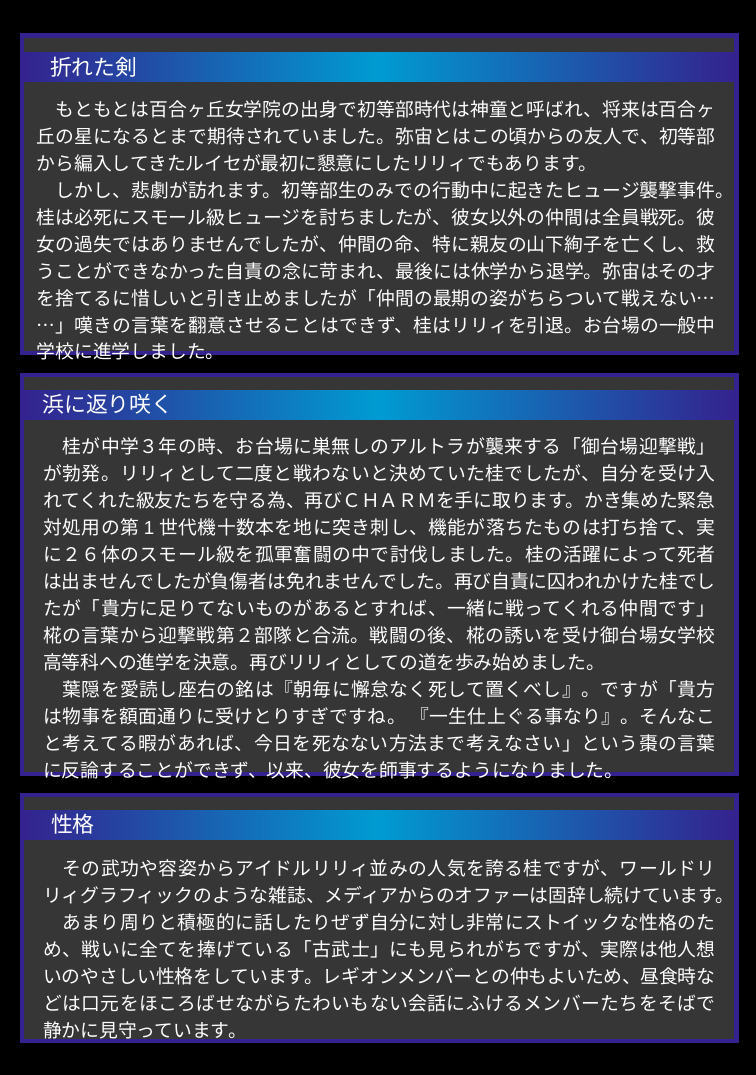

折れた剣

　もともとは百合ヶ丘女学院の出身で初等部時代は神童と呼ばれ、将来は百合ヶ丘の星になるとまで期待されていました。弥宙とはこの頃からの友人で、初等部から編入してきたルイセが最初に懇意にしたリリィでもあります。
　しかし、悲劇が訪れます。初等部生のみでの行動中に起きたヒュージ襲撃事件。桂は必死にスモール級ヒュージを討ちましたが、彼女以外の仲間は全員戦死。彼女の過失ではありませんでしたが、仲間の命、特に親友の山下絢子を亡くし、救うことができなかった自責の念に苛まれ、最後には休学から退学。弥宙はその才を捨てるに惜しいと引き止めましたが「仲間の最期の姿がちらついて戦えない……」嘆きの言葉を翻意させることはできず、桂はリリィを引退。お台場の一般中学校に進学しました。

浜に返り咲く

　桂が中学３年の時、お台場に巣無しのアルトラが襲来する「御台場迎撃戦」が勃発。リリィとして二度と戦わないと決めていた桂でしたが、自分を受け入れてくれた級友たちを守る為、再びＣＨＡＲＭを手に取ります。かき集めた緊急対処用の第1世代機十数本を地に突き刺し、機能が落ちたものは打ち捨て、実に２６体のスモール級を孤軍奮闘の中で討伐しました。桂の活躍によって死者は出ませんでしたが負傷者は免れませんでした。再び自責に囚われかけた桂でしたが「貴方に足りてないものがあるとすれば、一緒に戦ってくれる仲間です」椛の言葉から迎撃戦第２部隊と合流。戦闘の後、椛の誘いを受け御台場女学校高等科への進学を決意。再びリリィとしての道を歩み始めました。
　葉隠を愛読し座右の銘は『朝毎に懈怠なく死して置くべし』。ですが「貴方は物事を額面通りに受けとりすぎですね。 『一生仕上ぐる事なり』。そんなこと考えてる暇があれば、今日を死なない方法まで考えなさい」という棗の言葉に反論することができず、以来、彼女を師事するようになりました。

性格

　その武功や容姿からアイドルリリィ並みの人気を誇る桂ですが、ワールドリリィグラフィックのような雑誌、メディアからのオファーは固辞し続けています。
　あまり周りと積極的に話したりぜず自分に対し非常にストイックな性格のため、戦いに全てを捧げている「古武士」にも見られがちですが、実際は他人想いのやさしい性格をしています。レギオンメンバーとの仲もよいため、昼食時などは口元をほころばせながらたわいもない会話にふけるメンバーたちをそばで静かに見守っています。